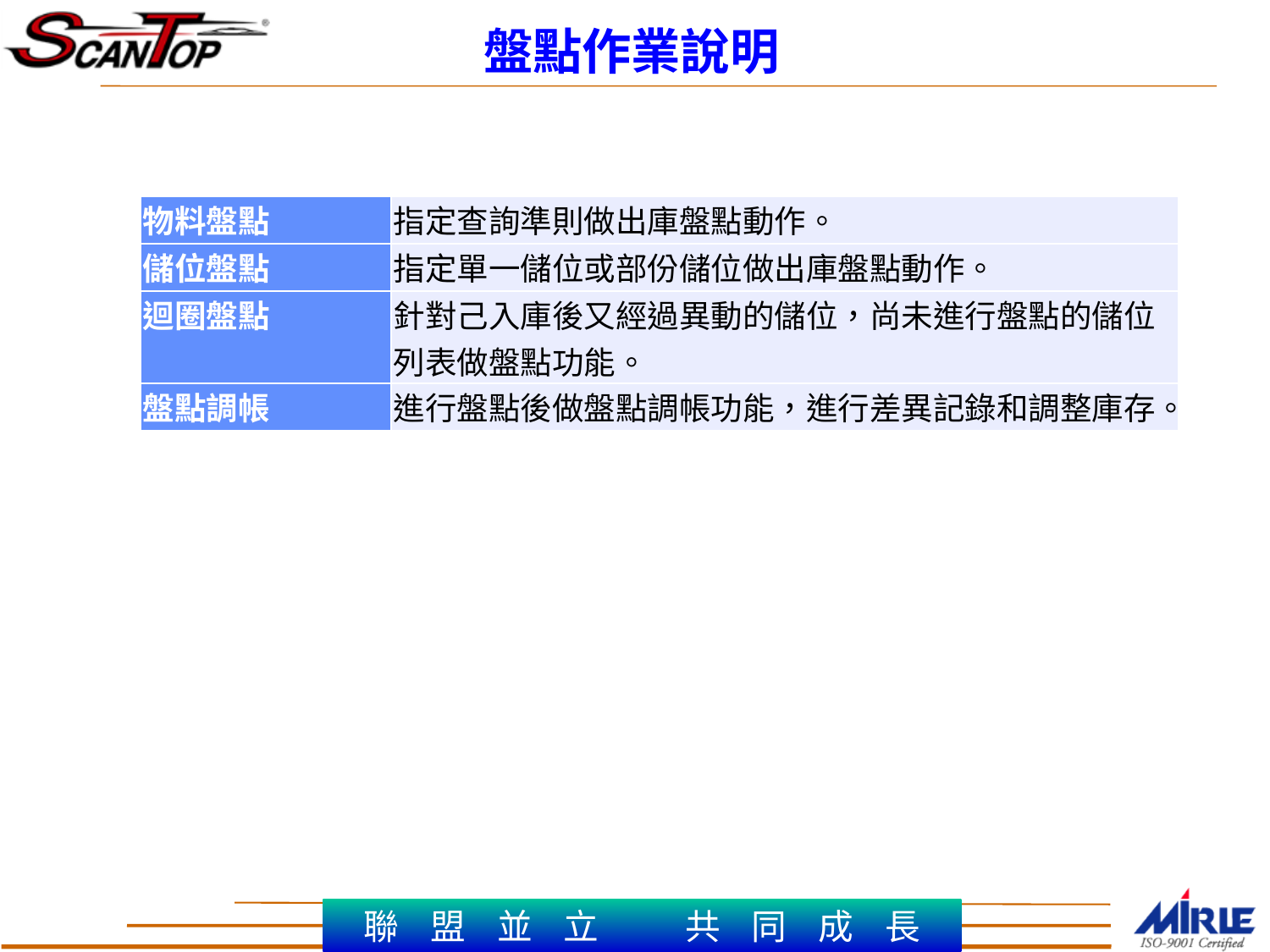

# 盤點作業說明
| 物料盤點 | 指定查詢準則做出庫盤點動作。 |
| --- | --- |
| 儲位盤點 | 指定單一儲位或部份儲位做出庫盤點動作。 |
| 迴圈盤點 | 針對己入庫後又經過異動的儲位，尚未進行盤點的儲位列表做盤點功能。 |
| 盤點調帳 | 進行盤點後做盤點調帳功能，進行差異記錄和調整庫存。 |